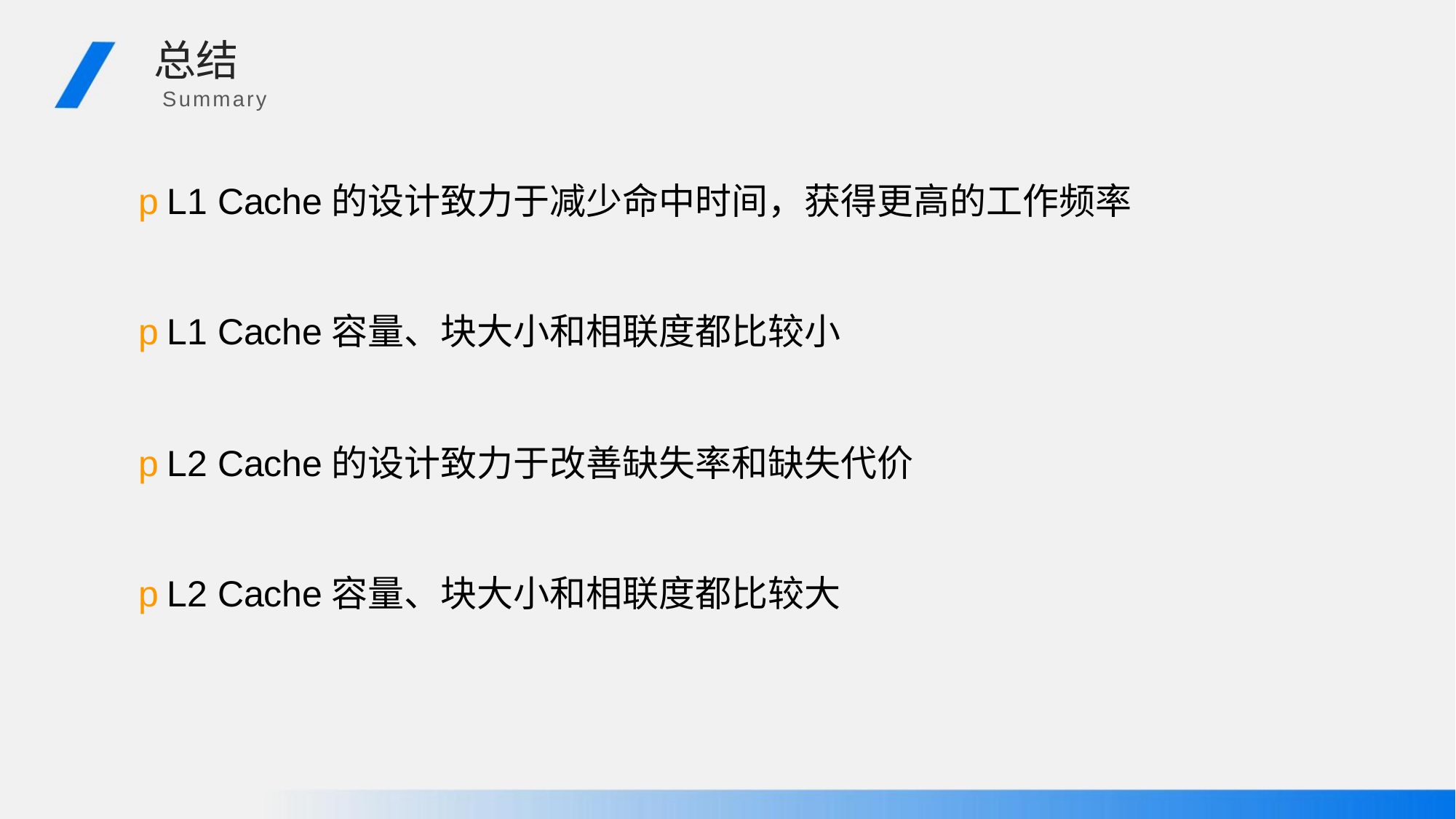

总结
Summary
pL1 Cache的设计致力于减少命中时间，获得更高的工作频率
pL1 Cache容量、块大小和相联度都比较小
pL2 Cache的设计致力于改善缺失率和缺失代价
pL2 Cache容量、块大小和相联度都比较大